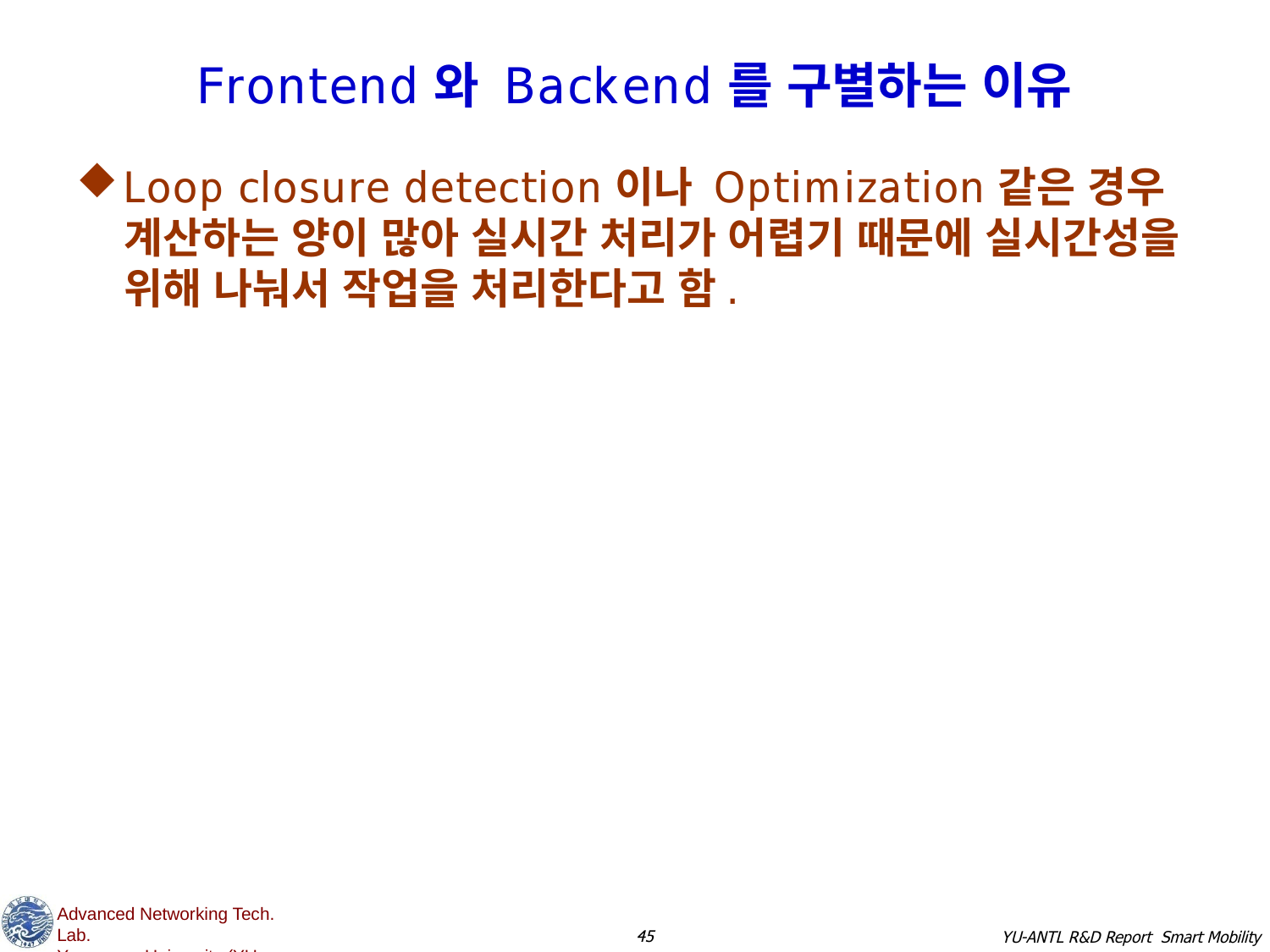

# Frontend와 Backend를 구별하는 이유
Loop closure detection이나 Optimization같은 경우 계산하는 양이 많아 실시간 처리가 어렵기 때문에 실시간성을 위해 나눠서 작업을 처리한다고 함.